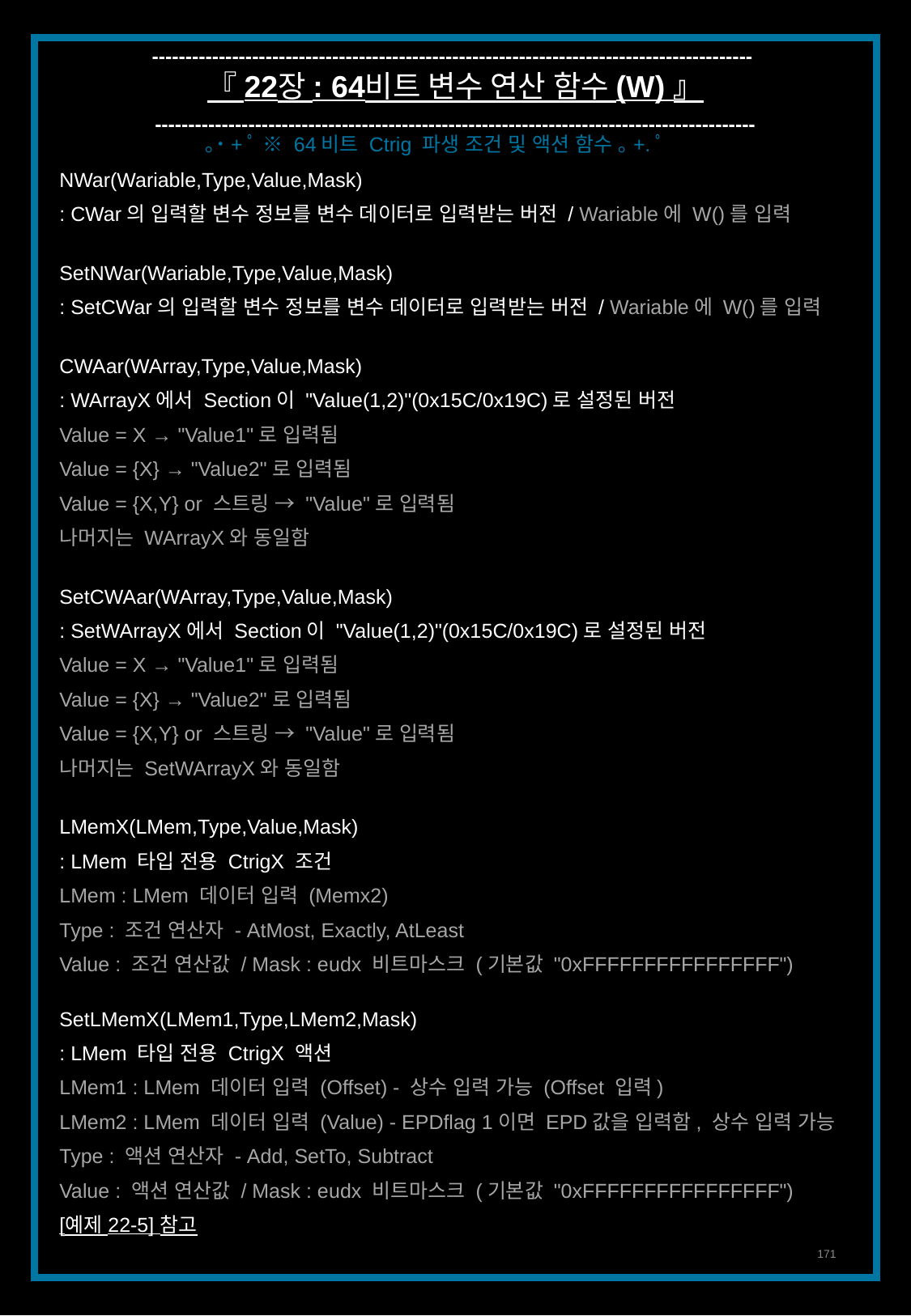

------------------------------------------------------------------------------------------
『 22장 : 64비트 변수 연산 함수 (W) 』
------------------------------------------------------------------------------------------

｡˙+ﾟ ※ 64비트 Ctrig 파생 조건 및 액션 함수 ｡+.ﾟ
NWar(Wariable,Type,Value,Mask)
: CWar의 입력할 변수 정보를 변수 데이터로 입력받는 버전 / Wariable에 W()를 입력

SetNWar(Wariable,Type,Value,Mask)
: SetCWar의 입력할 변수 정보를 변수 데이터로 입력받는 버전 / Wariable에 W()를 입력

CWAar(WArray,Type,Value,Mask)
: WArrayX에서 Section이 "Value(1,2)"(0x15C/0x19C)로 설정된 버전
Value = X → "Value1"로 입력됨
Value = {X} → "Value2"로 입력됨
Value = {X,Y} or 스트링 → "Value"로 입력됨
나머지는 WArrayX와 동일함

SetCWAar(WArray,Type,Value,Mask)
: SetWArrayX에서 Section이 "Value(1,2)"(0x15C/0x19C)로 설정된 버전
Value = X → "Value1"로 입력됨
Value = {X} → "Value2"로 입력됨
Value = {X,Y} or 스트링 → "Value"로 입력됨
나머지는 SetWArrayX와 동일함

LMemX(LMem,Type,Value,Mask)
: LMem 타입 전용 CtrigX 조건
LMem : LMem 데이터 입력 (Memx2)
Type : 조건 연산자 - AtMost, Exactly, AtLeast
Value : 조건 연산값 / Mask : eudx 비트마스크 (기본값 "0xFFFFFFFFFFFFFFFF")

SetLMemX(LMem1,Type,LMem2,Mask)
: LMem 타입 전용 CtrigX 액션
LMem1 : LMem 데이터 입력 (Offset) - 상수 입력 가능 (Offset 입력)
LMem2 : LMem 데이터 입력 (Value) - EPDflag 1이면 EPD값을 입력함, 상수 입력 가능
Type : 액션 연산자 - Add, SetTo, Subtract
Value : 액션 연산값 / Mask : eudx 비트마스크 (기본값 "0xFFFFFFFFFFFFFFFF")
[예제 22-5] 참고
171